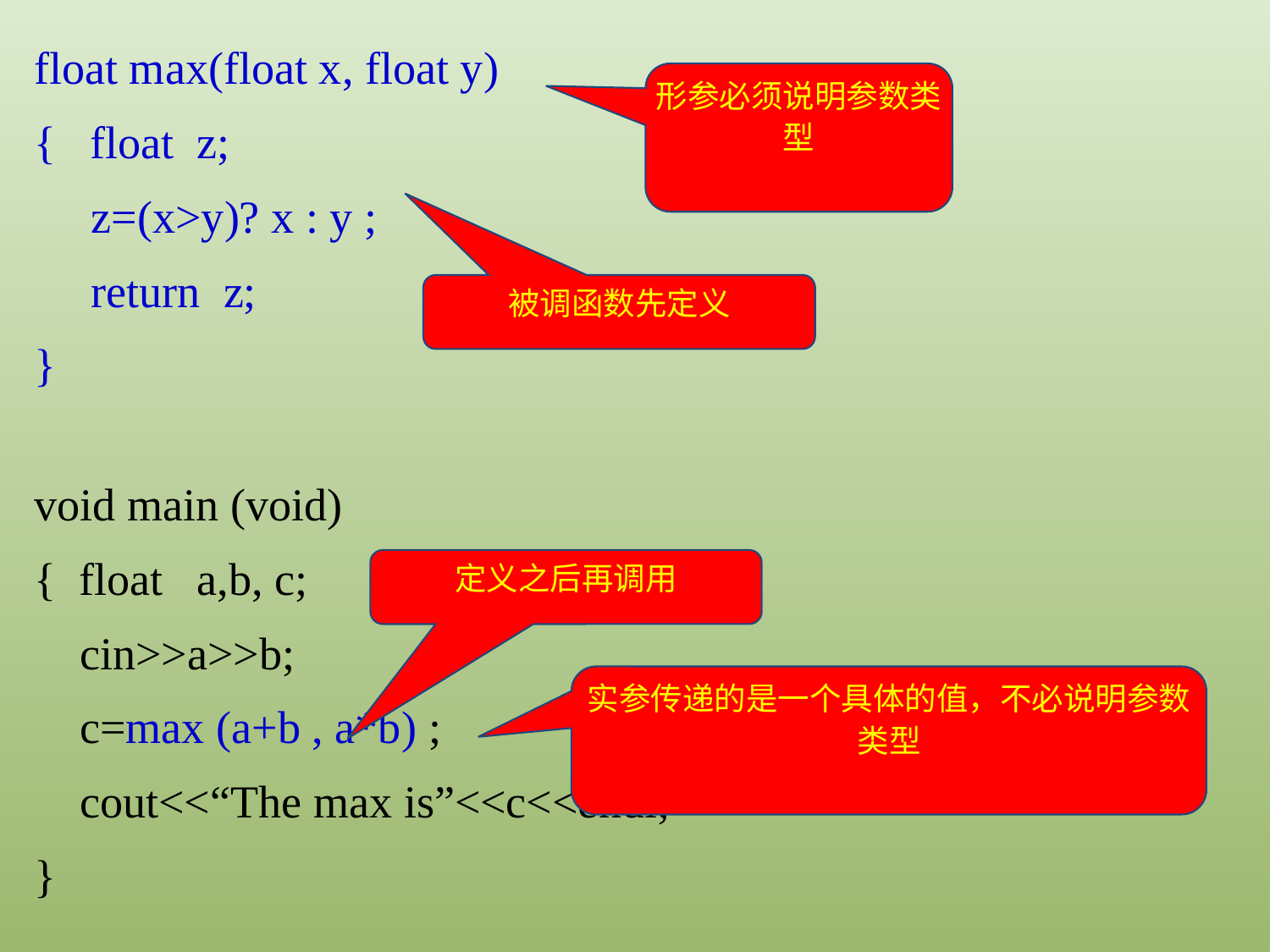

float max(float x, float y)
{   float  z;
     z=(x>y)? x : y ;
     return  z;
}
形参必须说明参数类型
被调函数先定义
void main (void)
{  float   a,b, c;
    cin>>a>>b;
    c=max (a+b , a*b) ;
    cout<<“The max is”<<c<<endl;
}
定义之后再调用
实参传递的是一个具体的值，不必说明参数类型
192